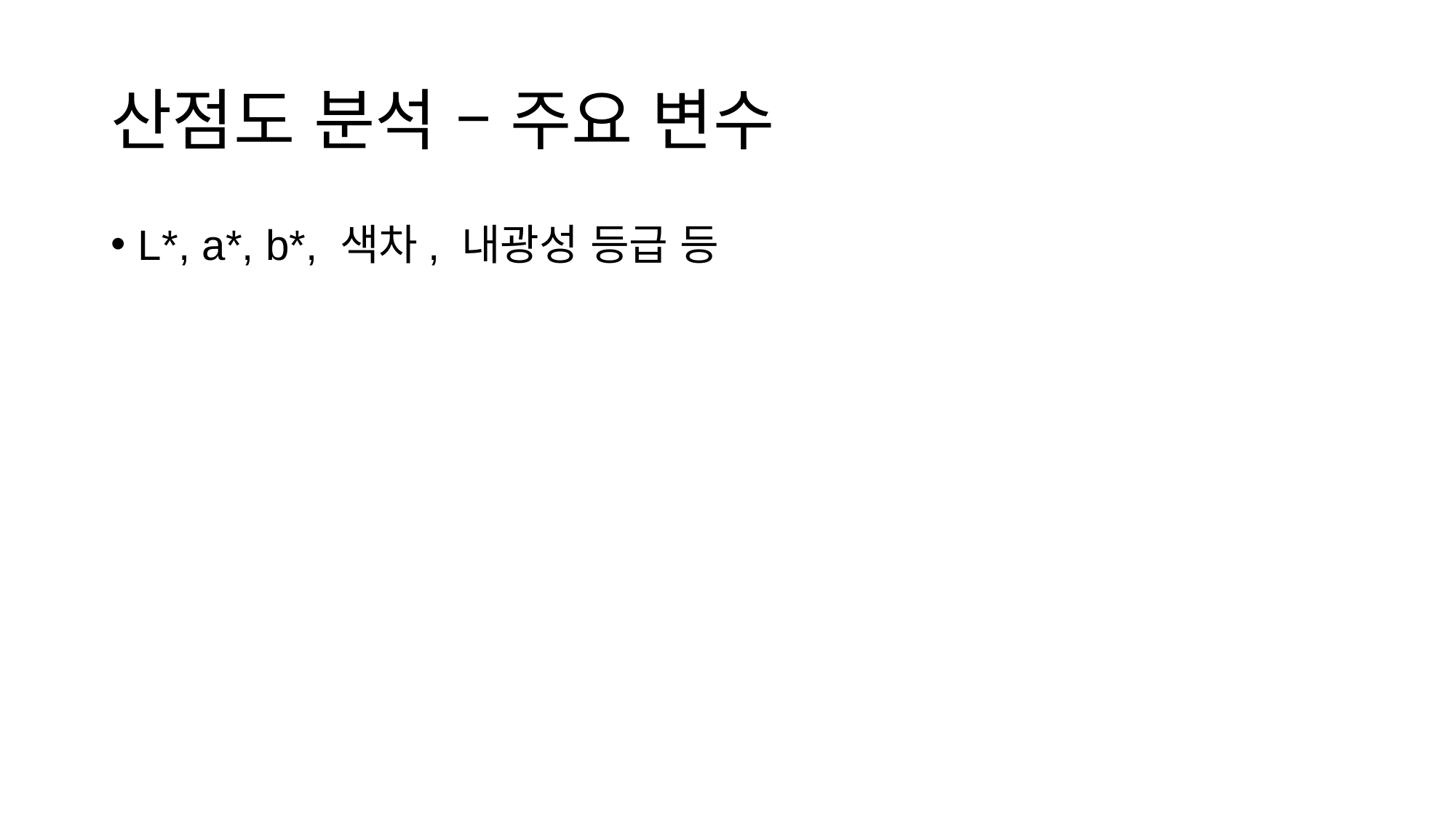

# 산점도 분석 – 주요 변수
L*, a*, b*, 색차, 내광성 등급 등